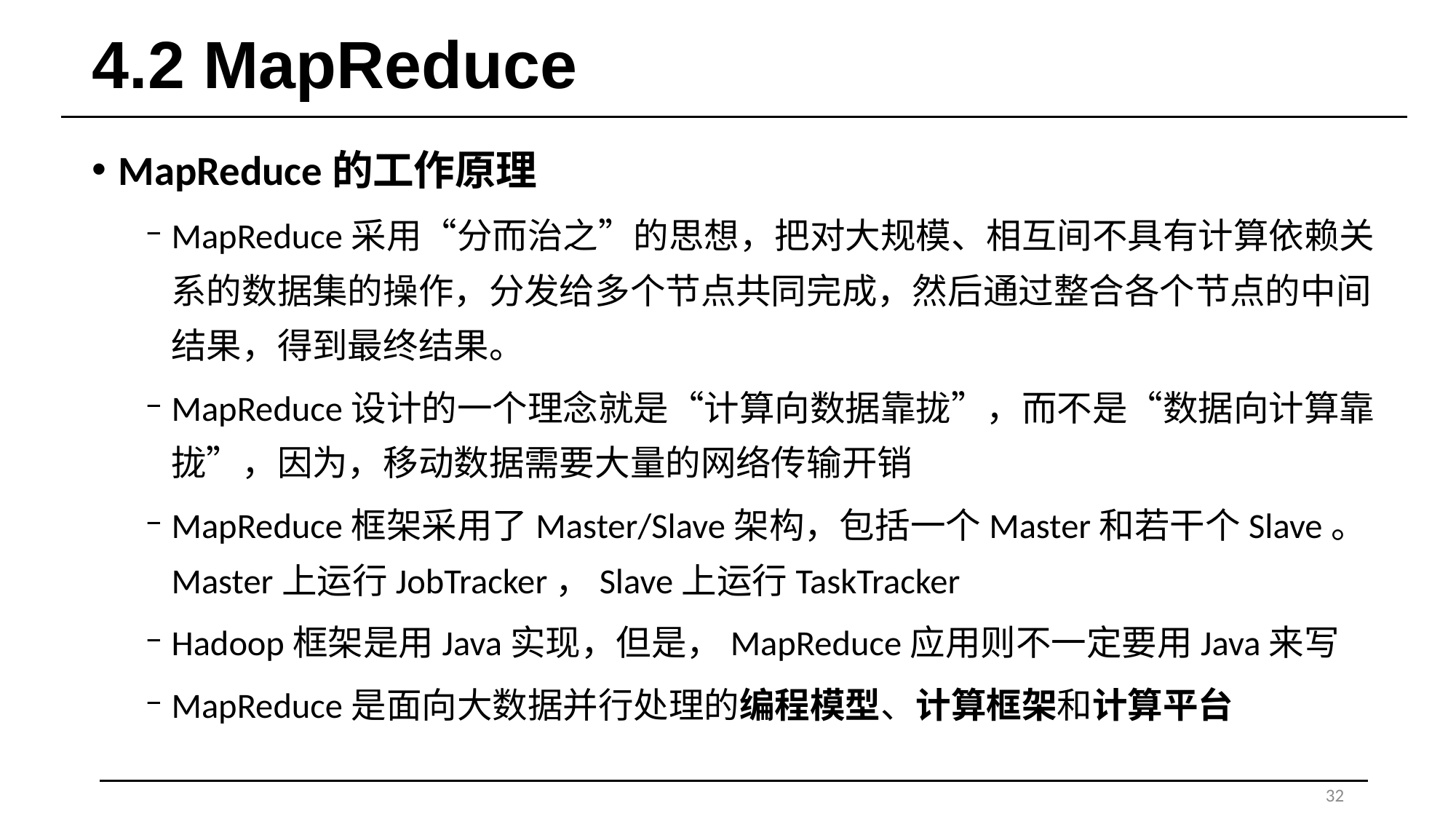

# 4.2 MapReduce
MapReduce的工作原理
MapReduce采用“分而治之”的思想，把对大规模、相互间不具有计算依赖关系的数据集的操作，分发给多个节点共同完成，然后通过整合各个节点的中间结果，得到最终结果。
MapReduce设计的一个理念就是“计算向数据靠拢”，而不是“数据向计算靠拢”，因为，移动数据需要大量的网络传输开销
MapReduce框架采用了Master/Slave架构，包括一个Master和若干个Slave。Master上运行JobTracker，Slave上运行TaskTracker
Hadoop框架是用Java实现，但是，MapReduce应用则不一定要用Java来写
MapReduce是面向大数据并行处理的编程模型、计算框架和计算平台

32